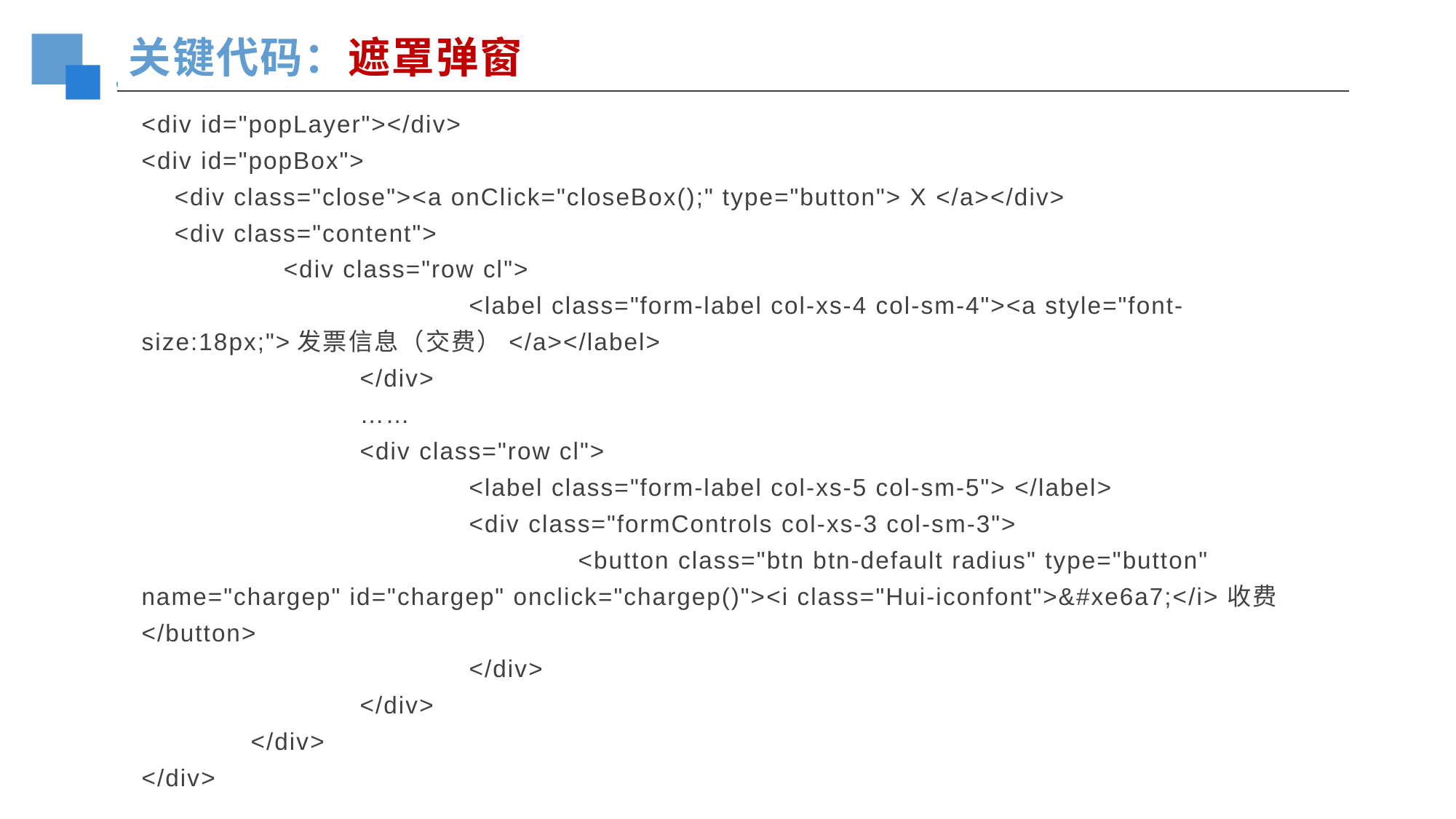

关键代码：遮罩弹窗
<div id="popLayer"></div>
<div id="popBox">
    <div class="close"><a onClick="closeBox();" type="button"> X </a></div>
    <div class="content">
	    <div class="row cl">
			<label class="form-label col-xs-4 col-sm-4"><a style="font-size:18px;">发票信息（交费）</a></label>
		</div>
		……
		<div class="row cl">
			<label class="form-label col-xs-5 col-sm-5"> </label>
			<div class="formControls col-xs-3 col-sm-3">
				<button class="btn btn-default radius" type="button" name="chargep" id="chargep" onclick="chargep()"><i class="Hui-iconfont">&#xe6a7;</i>收费</button>
			</div>
		</div>
	</div>
</div>